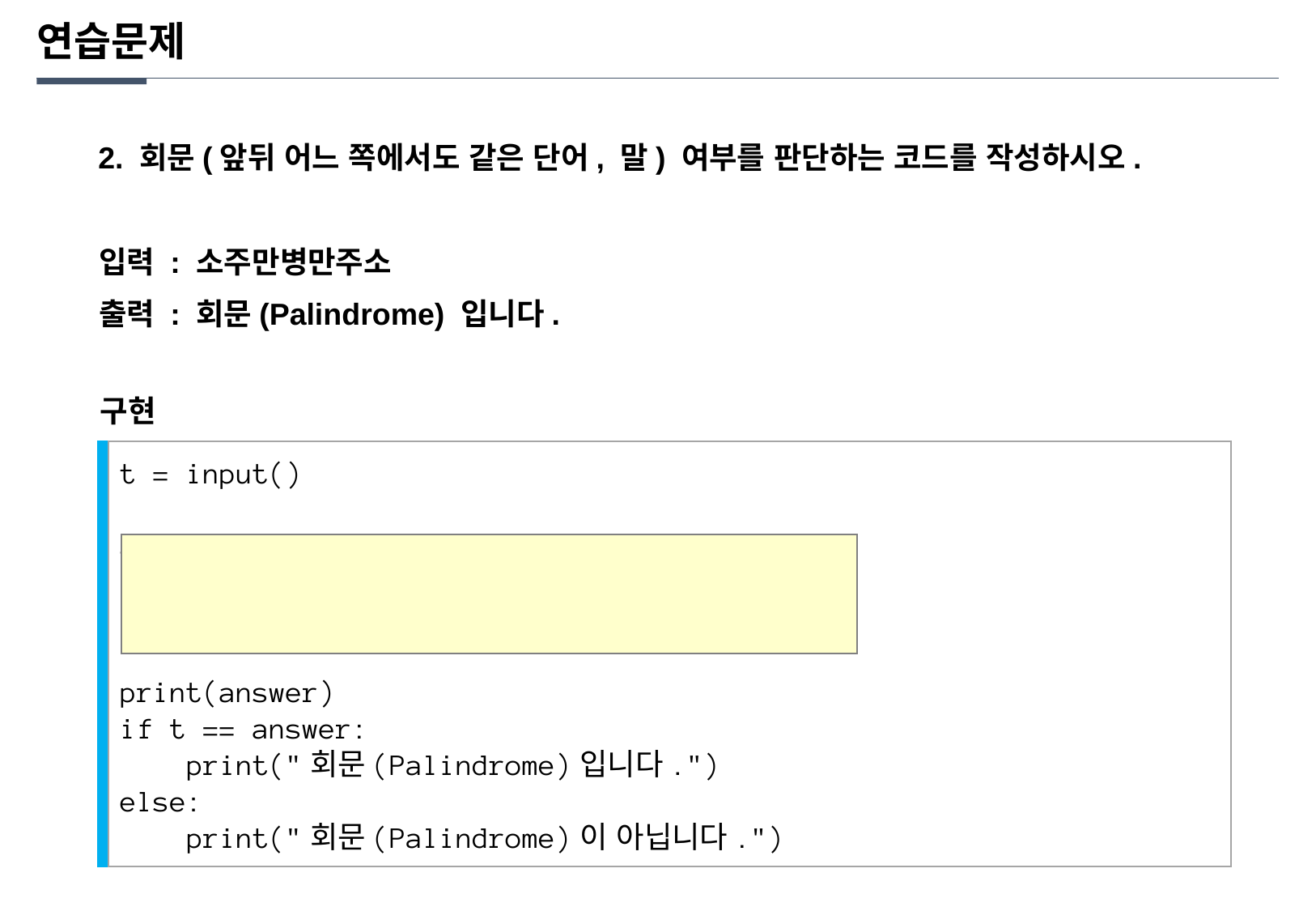

연습문제
2. 회문(앞뒤 어느 쪽에서도 같은 단어, 말) 여부를 판단하는 코드를 작성하시오.
입력 : 소주만병만주소
출력 : 회문(Palindrome) 입니다.
구현

t = input()

answer = ""
for i in range(len(t)-1, -1, -1):
    answer += t[i]

print(answer)
if t == answer:
    print("회문(Palindrome)입니다.")
else:
    print("회문(Palindrome)이 아닙니다.")